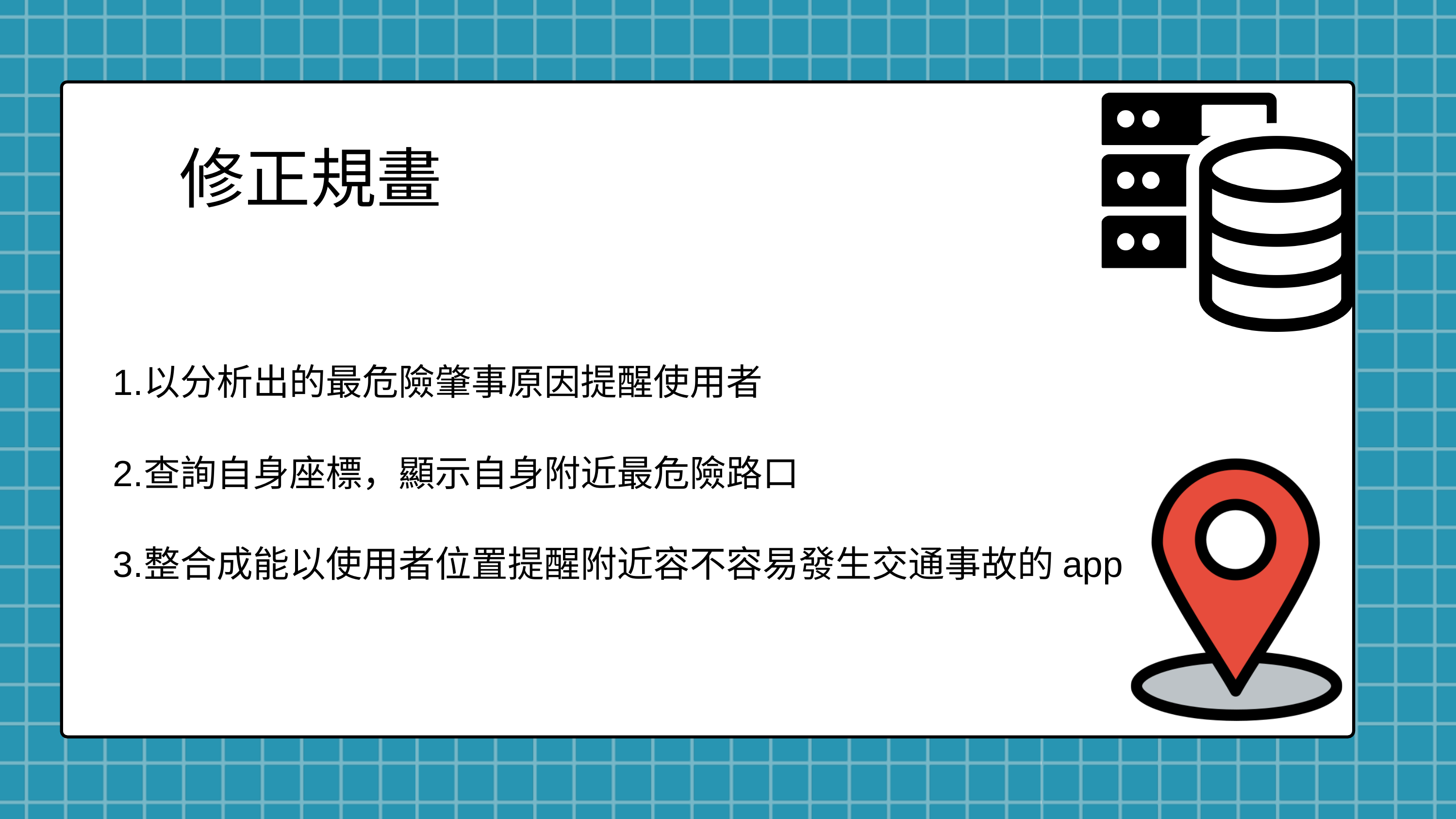

修正規畫

以分析出的最危險肇事原因提醒使用者
查詢自身座標，顯示自身附近最危險路口
整合成能以使用者位置提醒附近容不容易發生交通事故的app